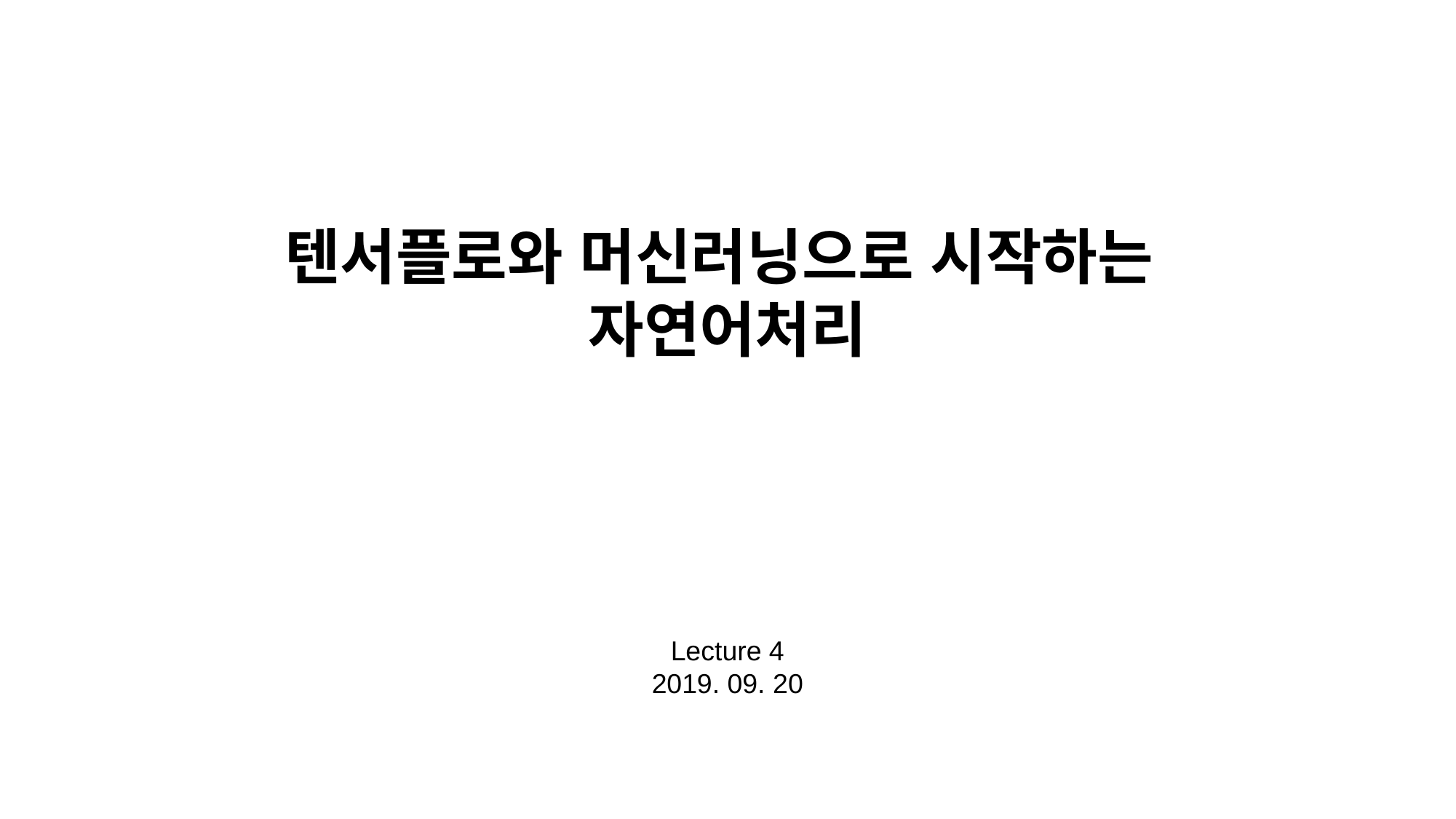

텐서플로와 머신러닝으로 시작하는
자연어처리

Lecture 4
2019. 09. 20